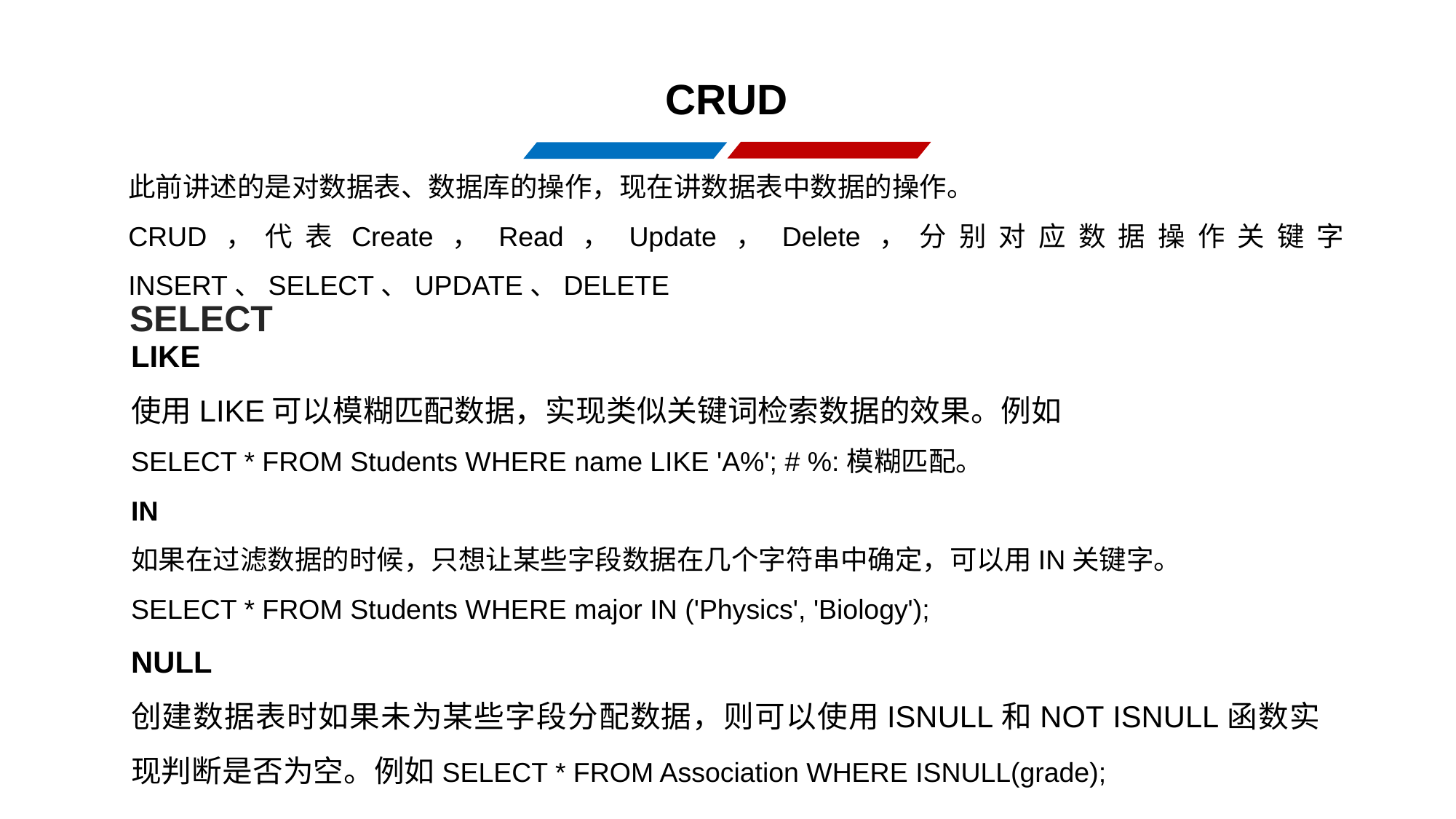

CRUD

此前讲述的是对数据表、数据库的操作，现在讲数据表中数据的操作。
CRUD，代表Create，Read，Update，Delete，分别对应数据操作关键字INSERT、SELECT、UPDATE、DELETE
SELECT
LIKE
使用LIKE可以模糊匹配数据，实现类似关键词检索数据的效果。例如
SELECT * FROM Students WHERE name LIKE 'A%'; # %:模糊匹配。
IN
如果在过滤数据的时候，只想让某些字段数据在几个字符串中确定，可以用IN关键字。
SELECT * FROM Students WHERE major IN ('Physics', 'Biology');
NULL
创建数据表时如果未为某些字段分配数据，则可以使用ISNULL和NOT ISNULL函数实现判断是否为空。例如SELECT * FROM Association WHERE ISNULL(grade);